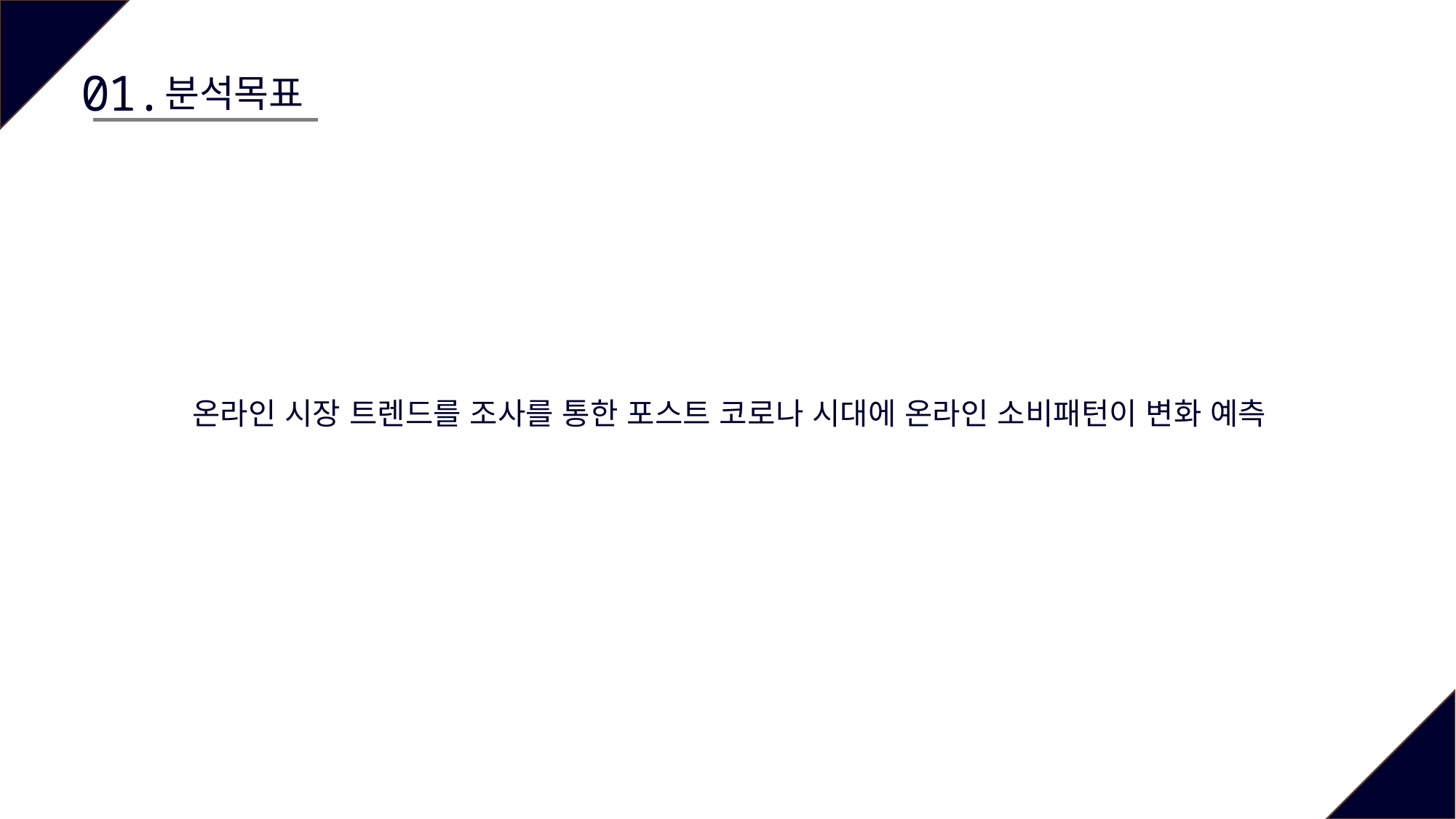

01.
분석목표
온라인 시장 트렌드를 조사를 통한 포스트 코로나 시대에 온라인 소비패턴이 변화 예측